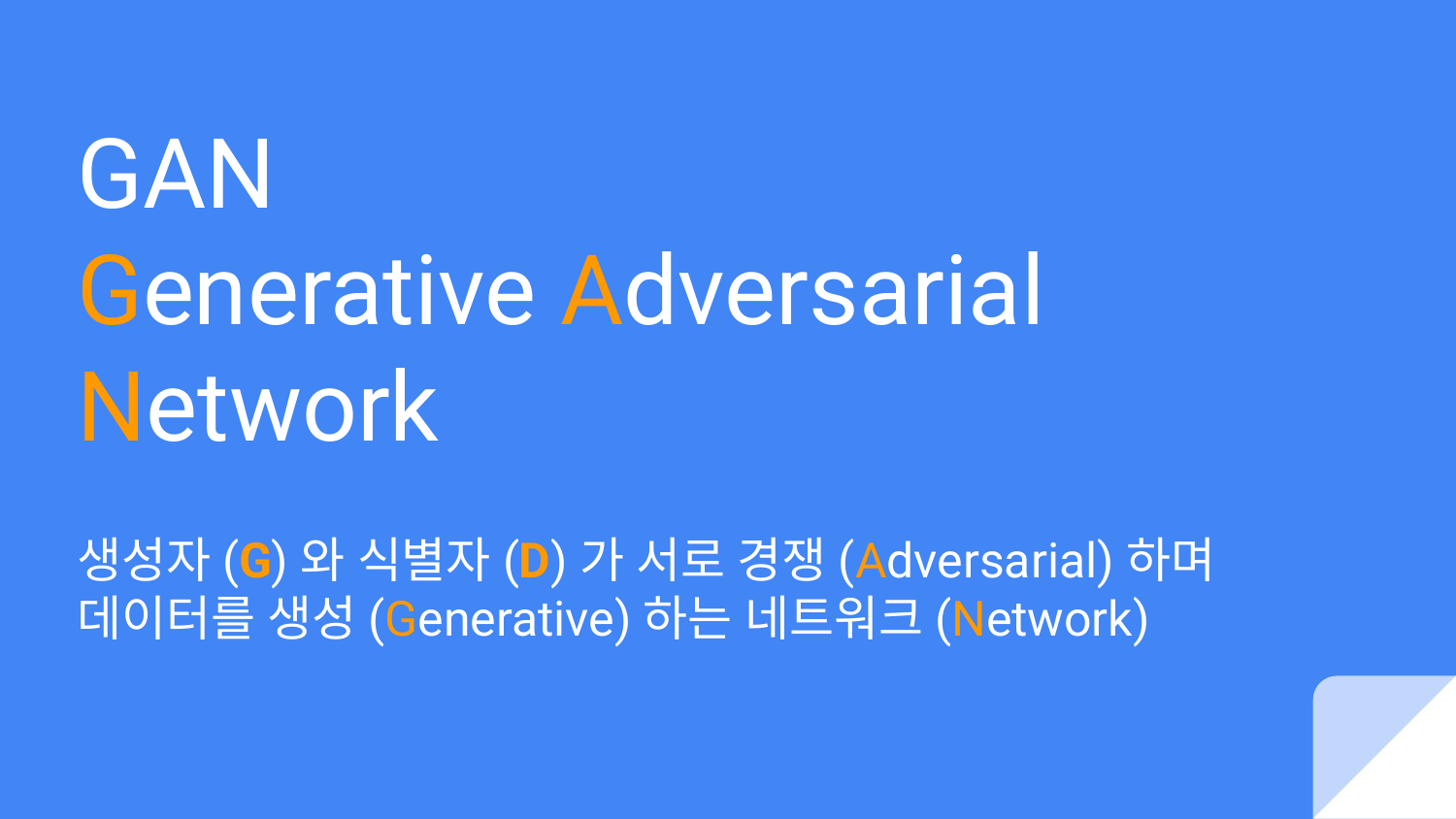

# GAN
Generative Adversarial Network
생성자(G)와 식별자(D)가 서로 경쟁(Adversarial)하며
데이터를 생성(Generative)하는 네트워크(Network)